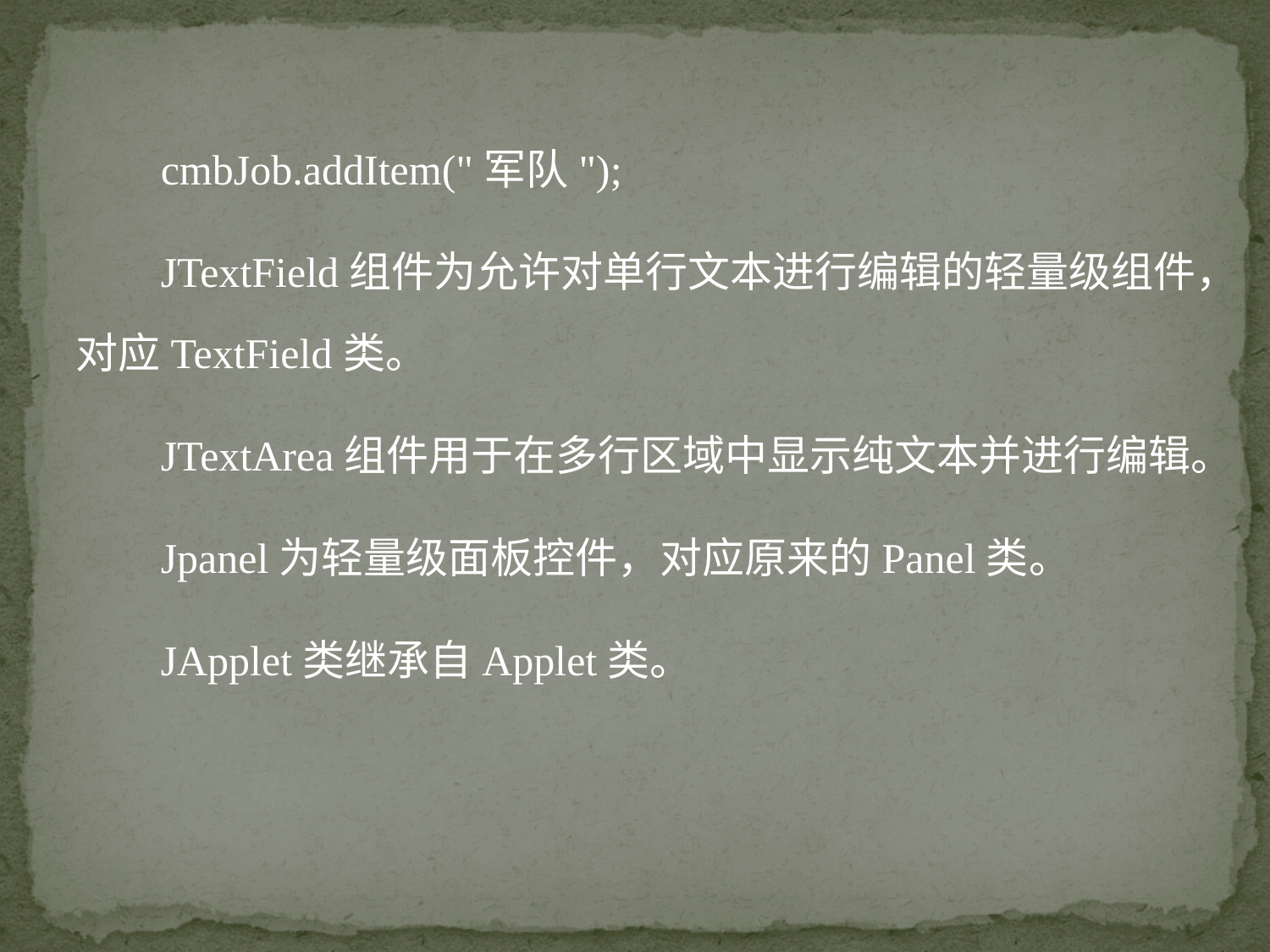

cmbJob.addItem("军队");
        JTextField组件为允许对单行文本进行编辑的轻量级组件，对应TextField类。
        JTextArea组件用于在多行区域中显示纯文本并进行编辑。
        Jpanel为轻量级面板控件，对应原来的Panel类。
        JApplet类继承自Applet类。